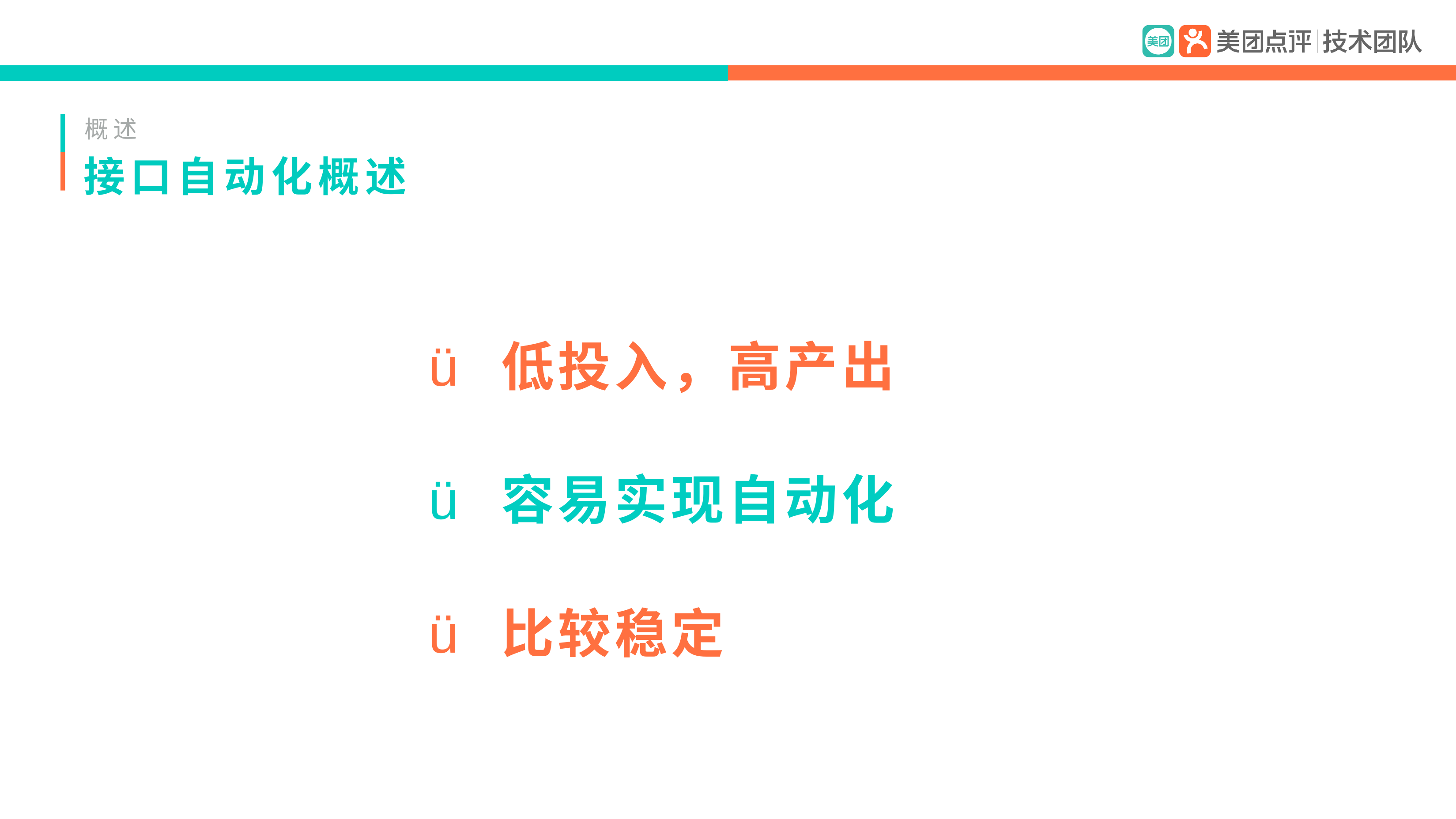

概述
# 接口自动化概述

ü	低投入，高产出

ü	容易实现自动化

ü	比较稳定